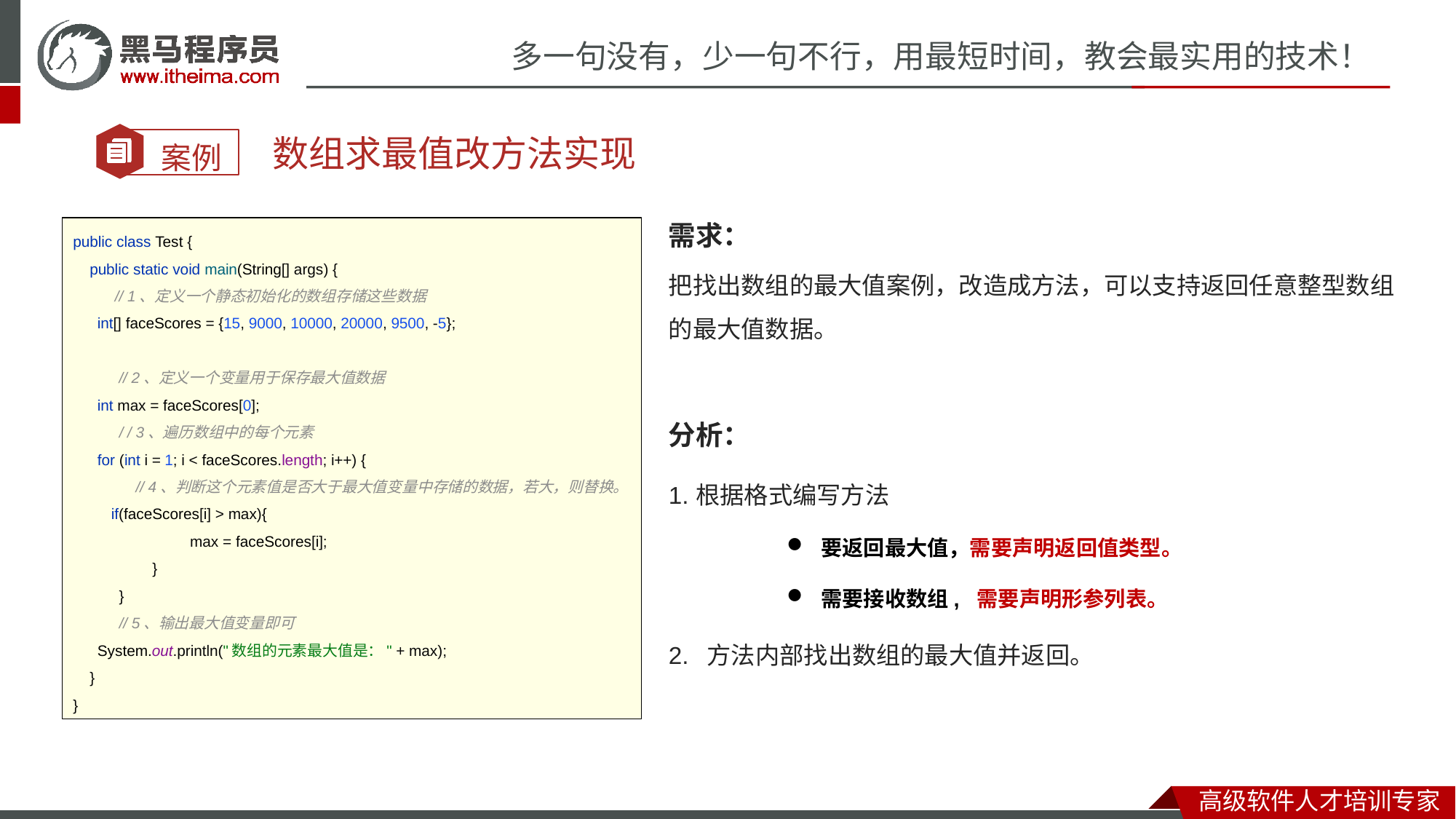

数组求最值改方法实现
需求：
把找出数组的最大值案例，改造成方法，可以支持返回任意整型数组的最大值数据。
public class Test {
    public static void main(String[] args) {
          // 1、定义一个静态初始化的数组存储这些数据
      int[] faceScores = {15, 9000, 10000, 20000, 9500, -5};
           // 2、定义一个变量用于保存最大值数据
      int max = faceScores[0];
           / / 3、遍历数组中的每个元素
      for (int i = 1; i < faceScores.length; i++) {
               // 4、判断这个元素值是否大于最大值变量中存储的数据，若大，则替换。
          if(faceScores[i] > max){
                            max = faceScores[i];
                   }
           }
           // 5、输出最大值变量即可
      System.out.println("数组的元素最大值是：" + max);
    }
}
分析：
根据格式编写方法
要返回最大值，需要声明返回值类型。
需要接收数组,  需要声明形参列表。
 方法内部找出数组的最大值并返回。